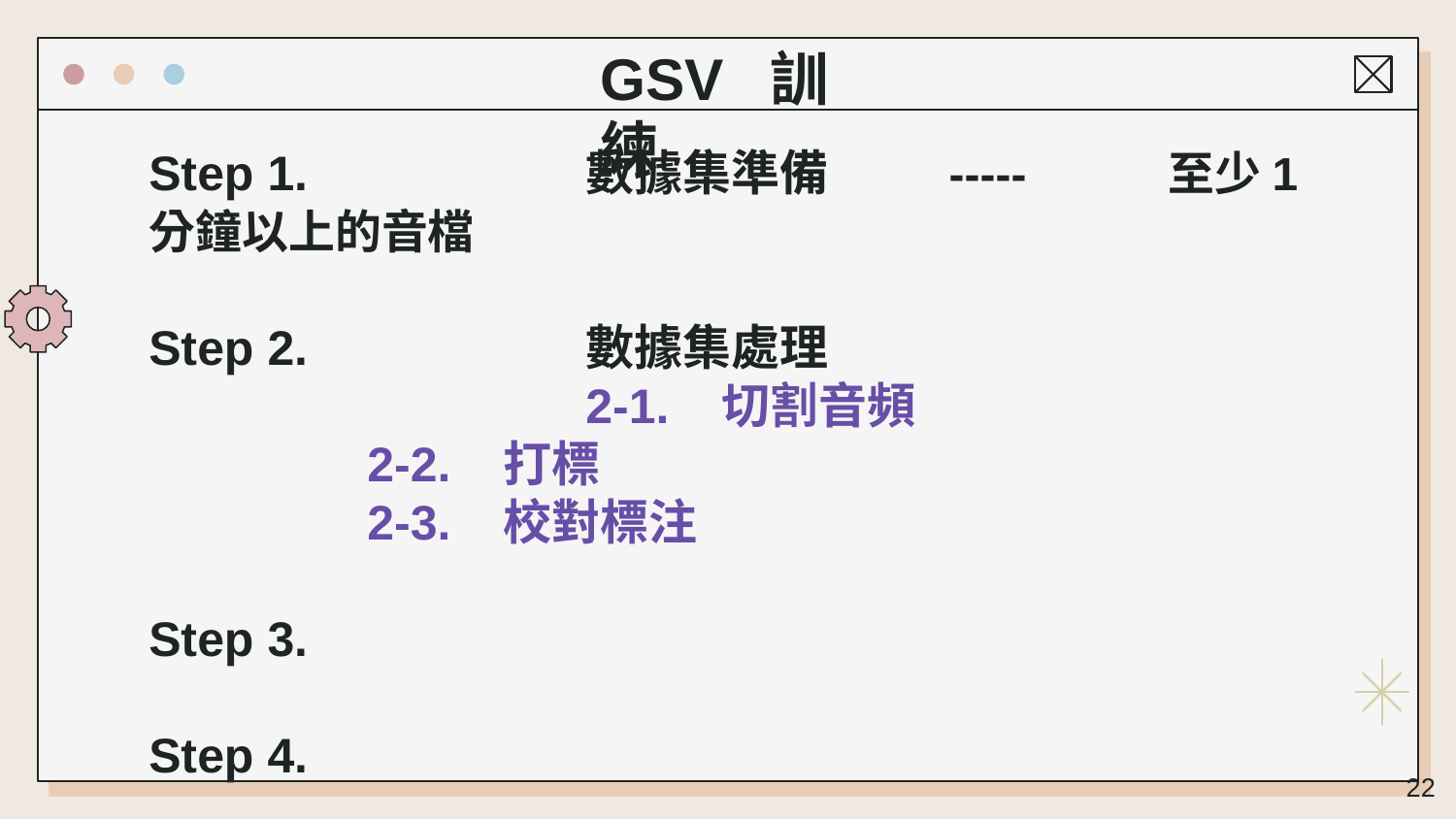

GSV  訓練
Step 1.		數據集準備          -----	至少1分鐘以上的音檔

Step 2.		數據集處理
			2-1.   切割音頻
2-2.   打標
2-3.   校對標注

Step 3.

Step 4.
22